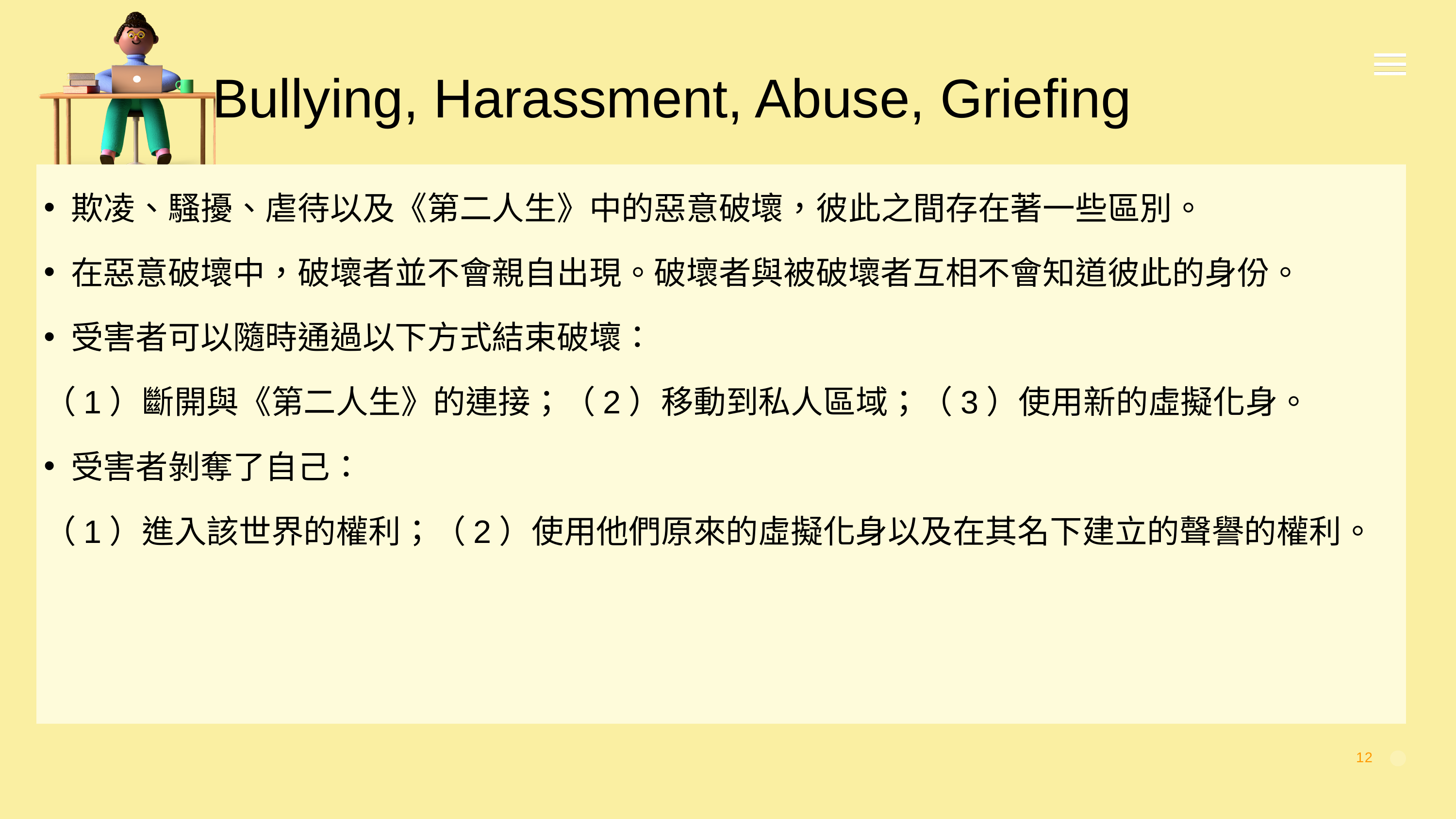

# Bullying, Harassment, Abuse, Griefing

欺凌、騷擾、虐待以及《第二人生》中的惡意破壞，彼此之間存在著一些區別。
在惡意破壞中，破壞者並不會親自出現。破壞者與被破壞者互相不會知道彼此的身份。
受害者可以隨時通過以下方式結束破壞：
（1）斷開與《第二人生》的連接；（2）移動到私人區域；（3）使用新的虛擬化身。
受害者剝奪了自己：
（1）進入該世界的權利；（2）使用他們原來的虛擬化身以及在其名下建立的聲譽的權利。

12